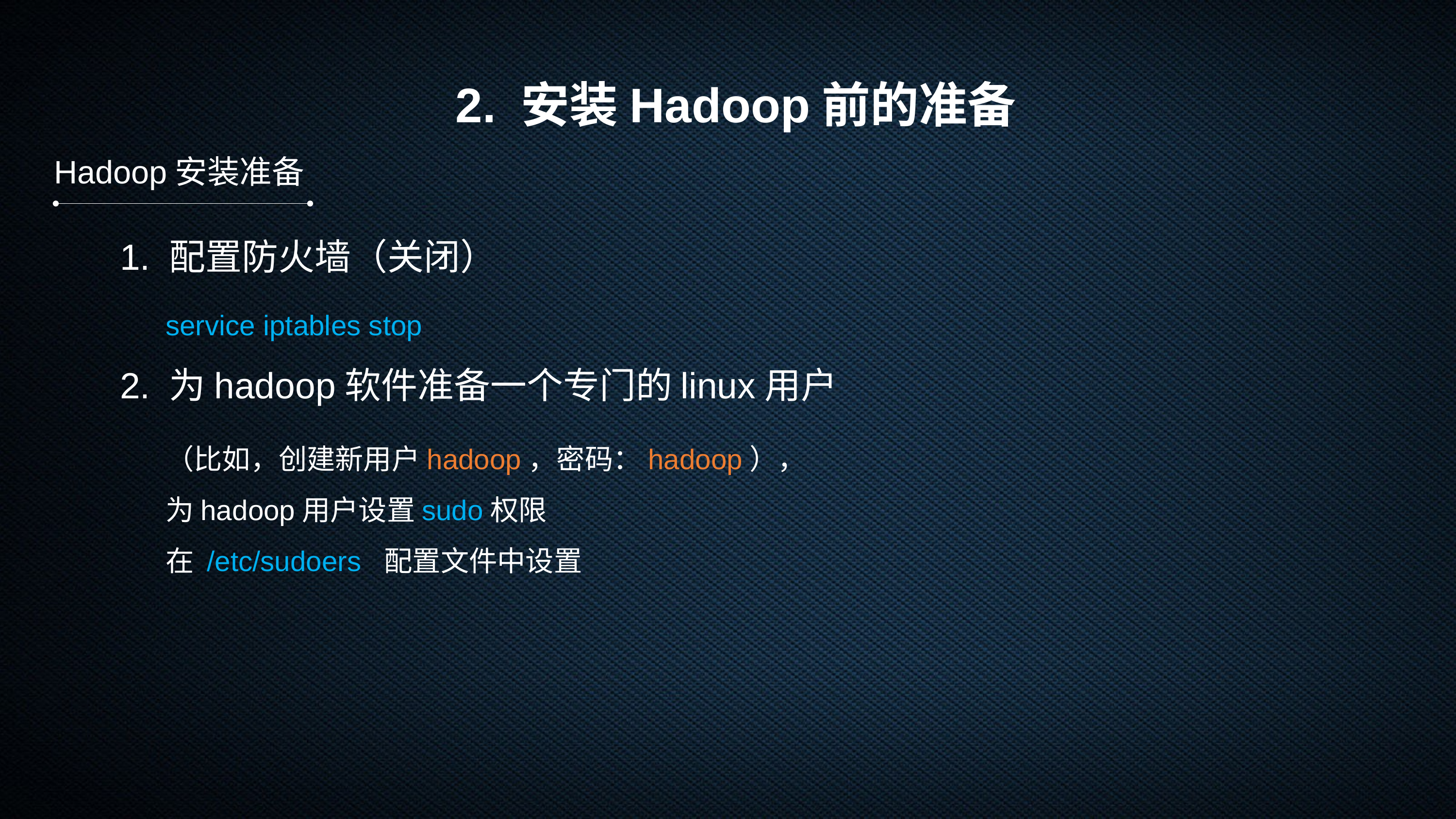

2. 安装Hadoop前的准备
Hadoop安装准备
1. 配置防火墙（关闭）
service iptables stop
2. 为hadoop软件准备一个专门的linux用户
（比如，创建新用户hadoop，密码：hadoop），
为hadoop用户设置sudo权限
在 /etc/sudoers  配置文件中设置